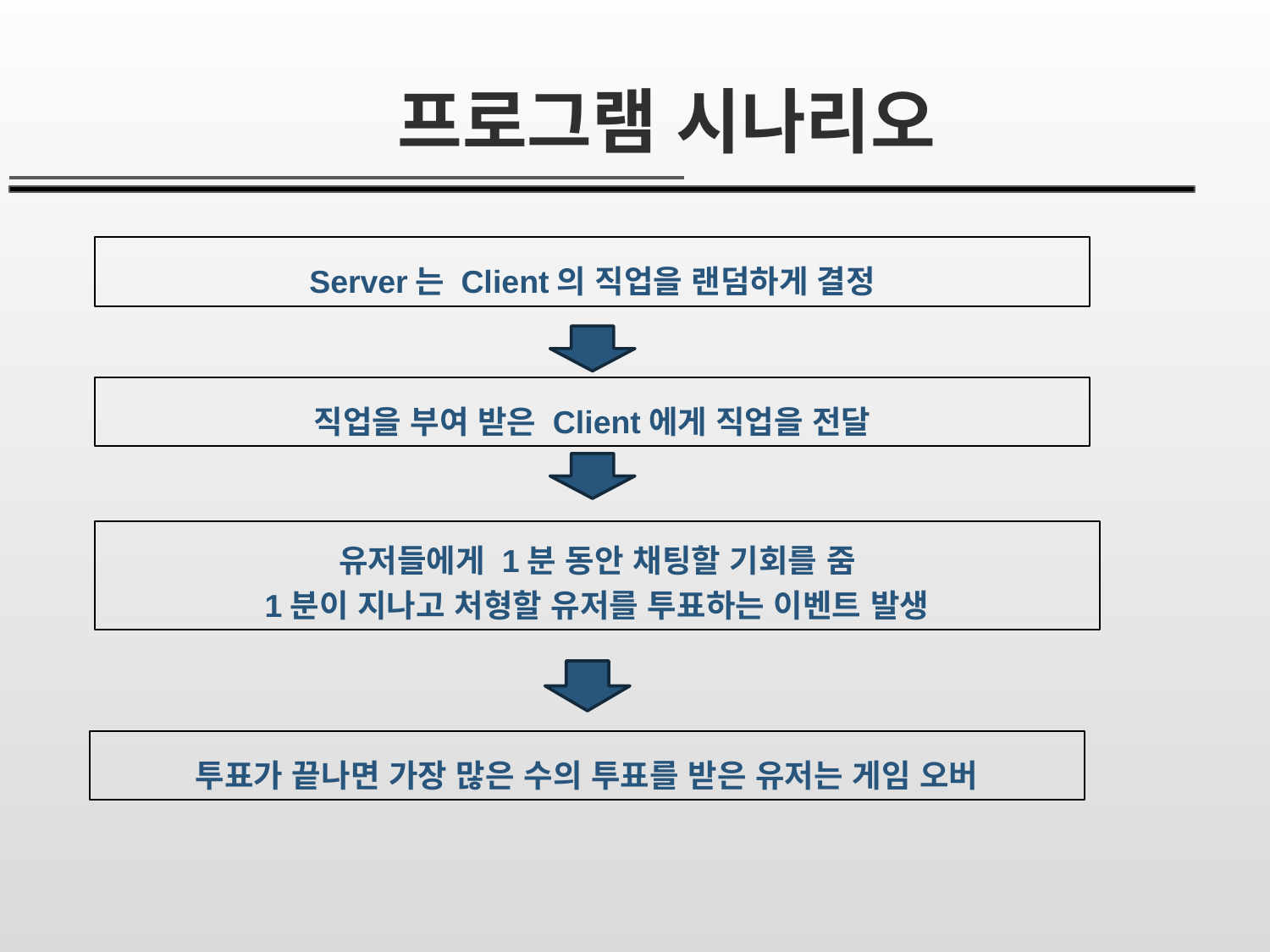

# 프로그램 시나리오

Server는 Client의 직업을 랜덤하게 결정

직업을 부여 받은 Client에게 직업을 전달

유저들에게 1분 동안 채팅할 기회를 줌
1분이 지나고 처형할 유저를 투표하는 이벤트 발생

투표가 끝나면 가장 많은 수의 투표를 받은 유저는 게임 오버